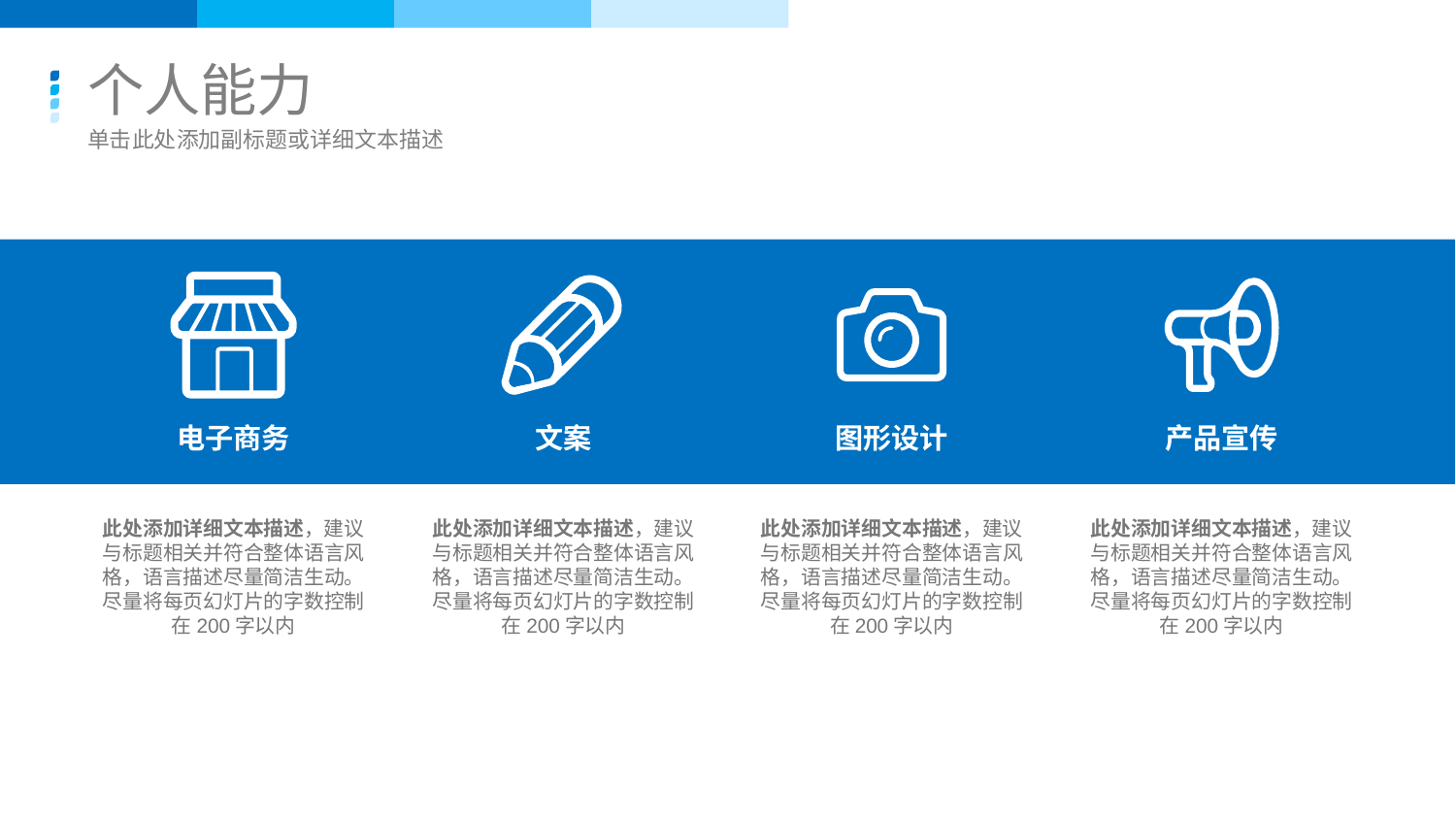

个人能力
单击此处添加副标题或详细文本描述

电子商务
文案
图形设计
产品宣传
此处添加详细文本描述，建议与标题相关并符合整体语言风格，语言描述尽量简洁生动。尽量将每页幻灯片的字数控制在200字以内
此处添加详细文本描述，建议与标题相关并符合整体语言风格，语言描述尽量简洁生动。尽量将每页幻灯片的字数控制在200字以内
此处添加详细文本描述，建议与标题相关并符合整体语言风格，语言描述尽量简洁生动。尽量将每页幻灯片的字数控制在200字以内
此处添加详细文本描述，建议与标题相关并符合整体语言风格，语言描述尽量简洁生动。尽量将每页幻灯片的字数控制在200字以内